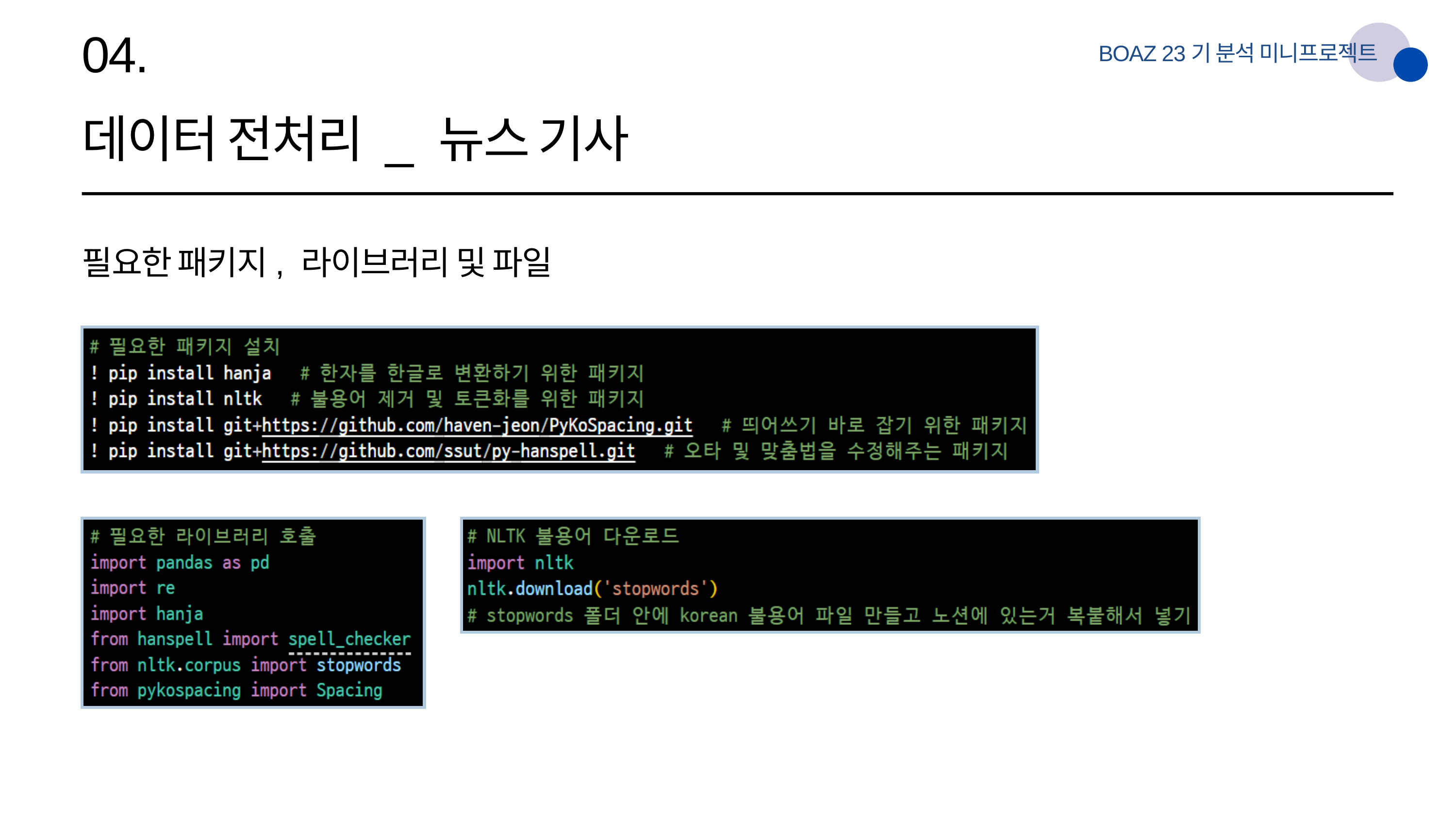

04.

BOAZ 23기 분석 미니프로젝트

데이터 전처리 _ 뉴스 기사

필요한 패키지, 라이브러리 및 파일